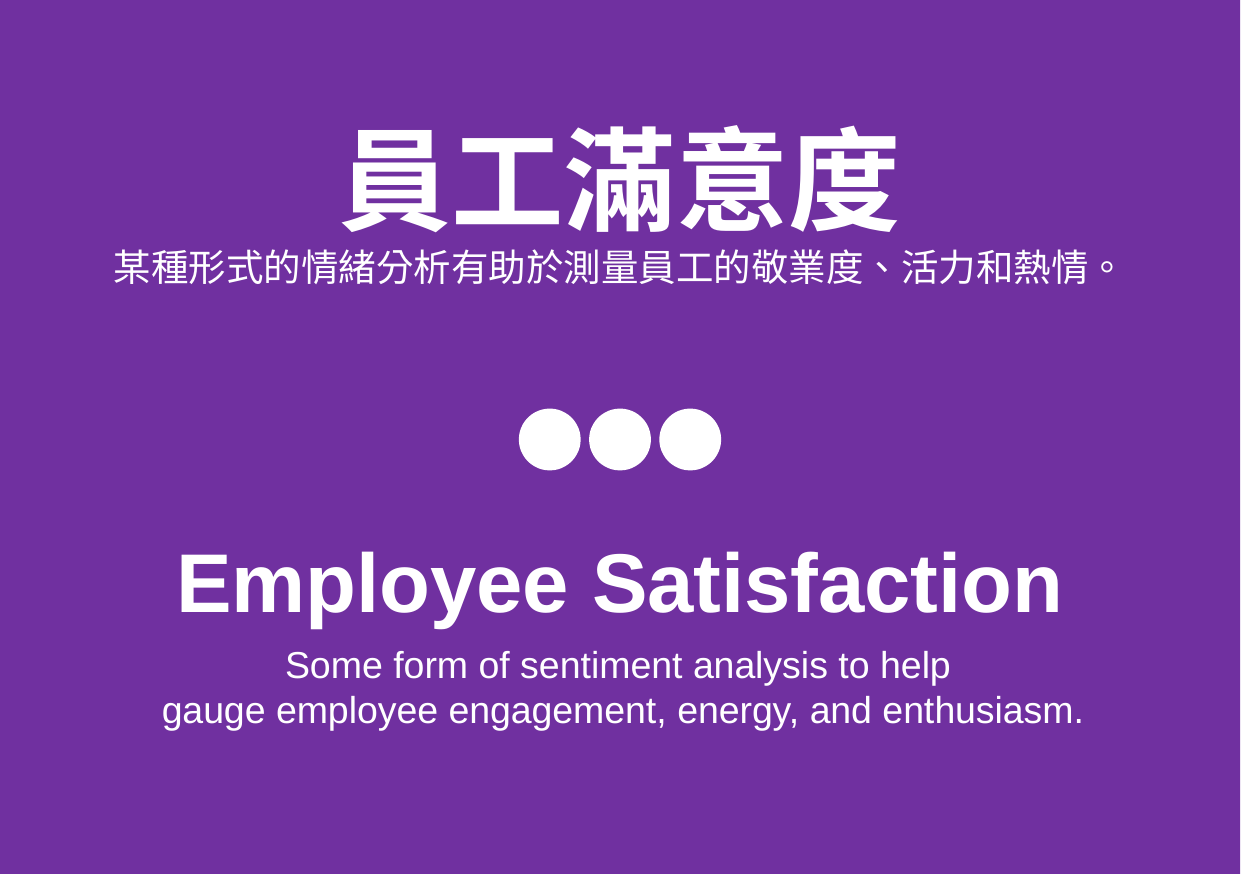

員工滿意度
某種形式的情緒分析有助於測量員工的敬業度、活力和熱情。

Employee Satisfaction
Some form of sentiment analysis to help
gauge employee engagement, energy, and enthusiasm.